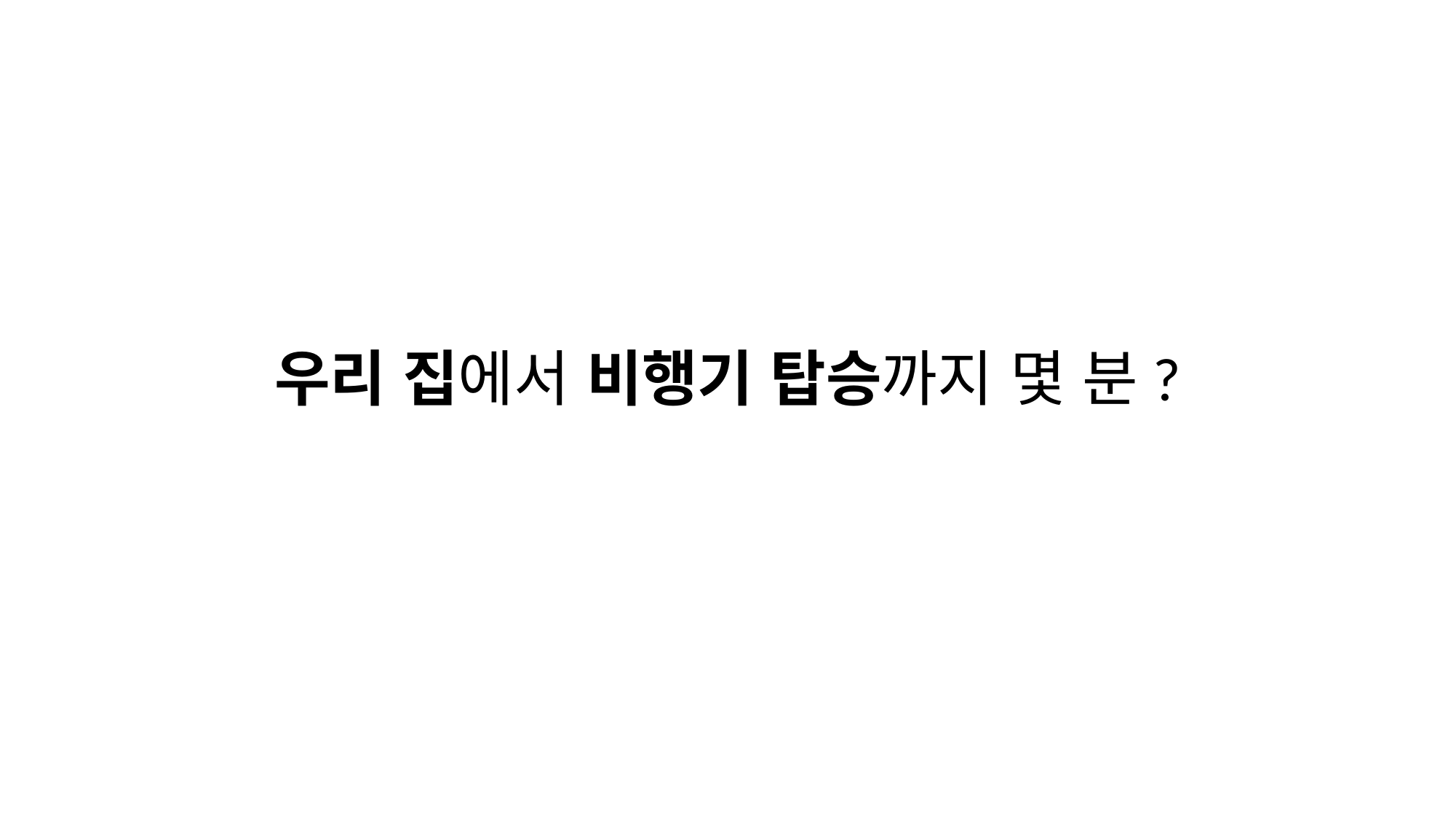

# 우리 집에서 비행기 탑승까지 몇 분?